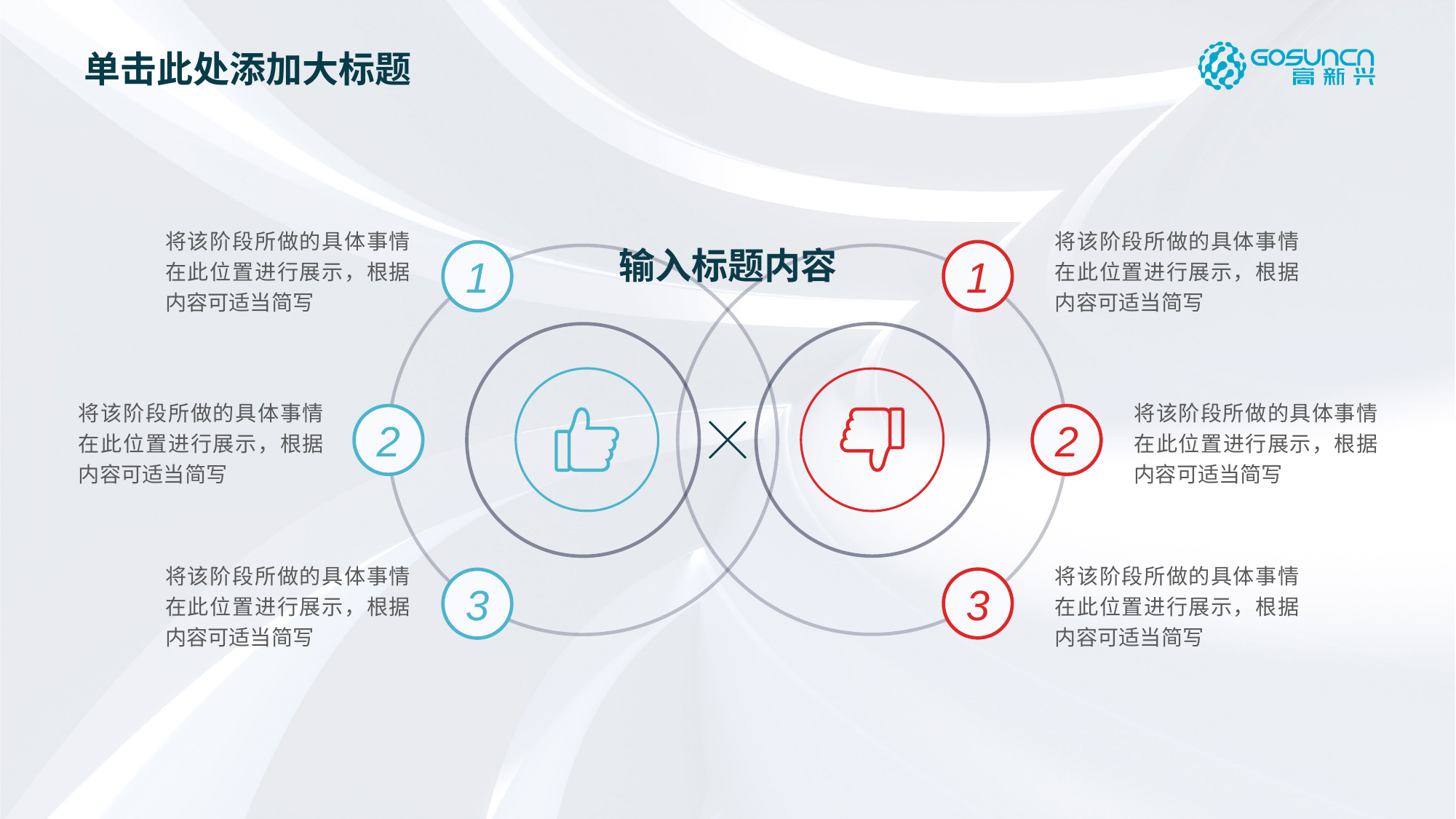

单击此处添加大标题
将该阶段所做的具体事情在此位置进行展示，根据内容可适当简写
将该阶段所做的具体事情在此位置进行展示，根据内容可适当简写
输入标题内容
1
1

将该阶段所做的具体事情在此位置进行展示，根据内容可适当简写
将该阶段所做的具体事情在此位置进行展示，根据内容可适当简写

2
2
将该阶段所做的具体事情在此位置进行展示，根据内容可适当简写
将该阶段所做的具体事情在此位置进行展示，根据内容可适当简写
3
3